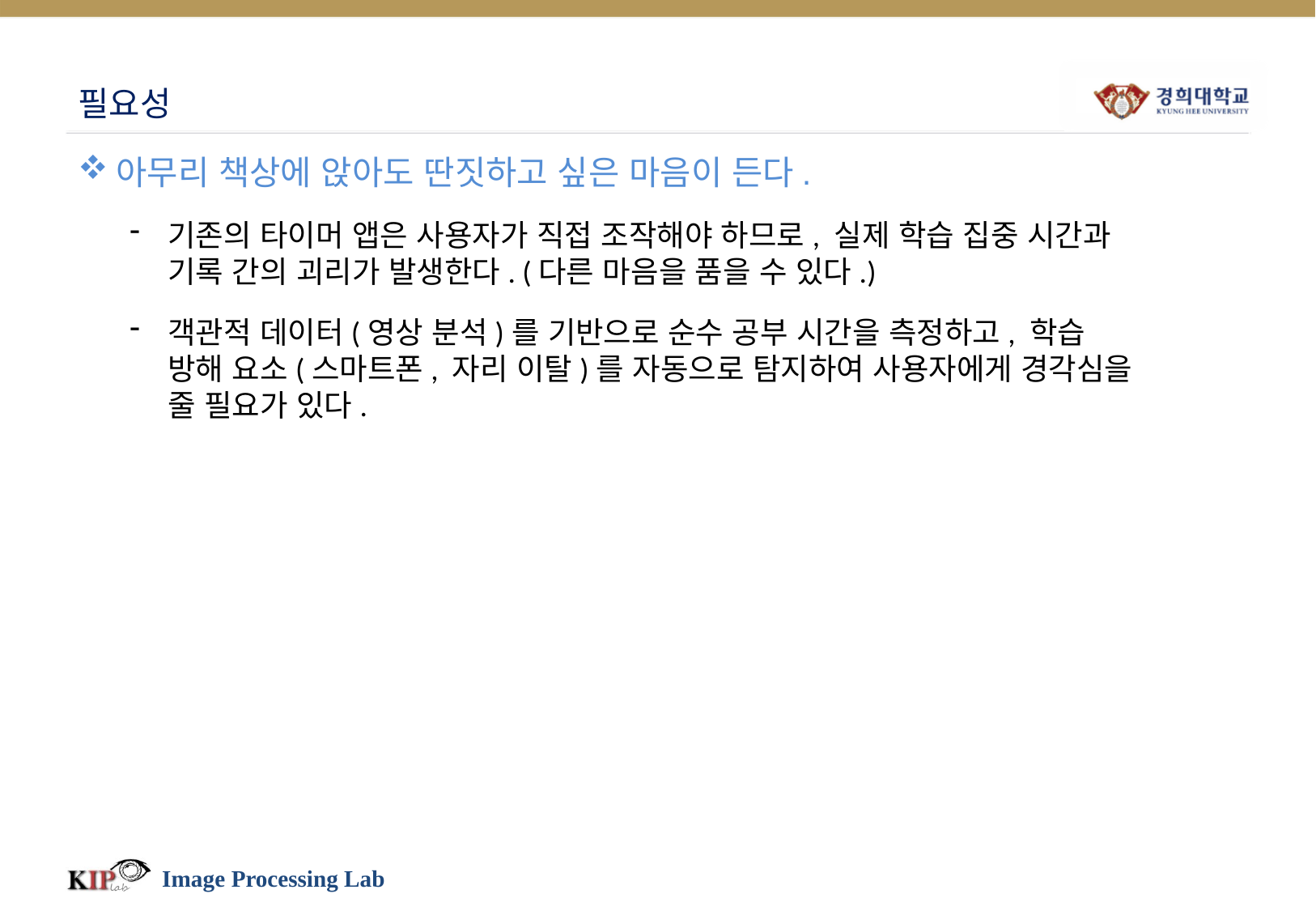

# 필요성
아무리 책상에 앉아도 딴짓하고 싶은 마음이 든다.
기존의 타이머 앱은 사용자가 직접 조작해야 하므로, 실제 학습 집중 시간과 기록 간의 괴리가 발생한다. (다른 마음을 품을 수 있다.)
객관적 데이터(영상 분석)를 기반으로 순수 공부 시간을 측정하고, 학습 방해 요소(스마트폰, 자리 이탈)를 자동으로 탐지하여 사용자에게 경각심을 줄 필요가 있다.
Image Processing Lab